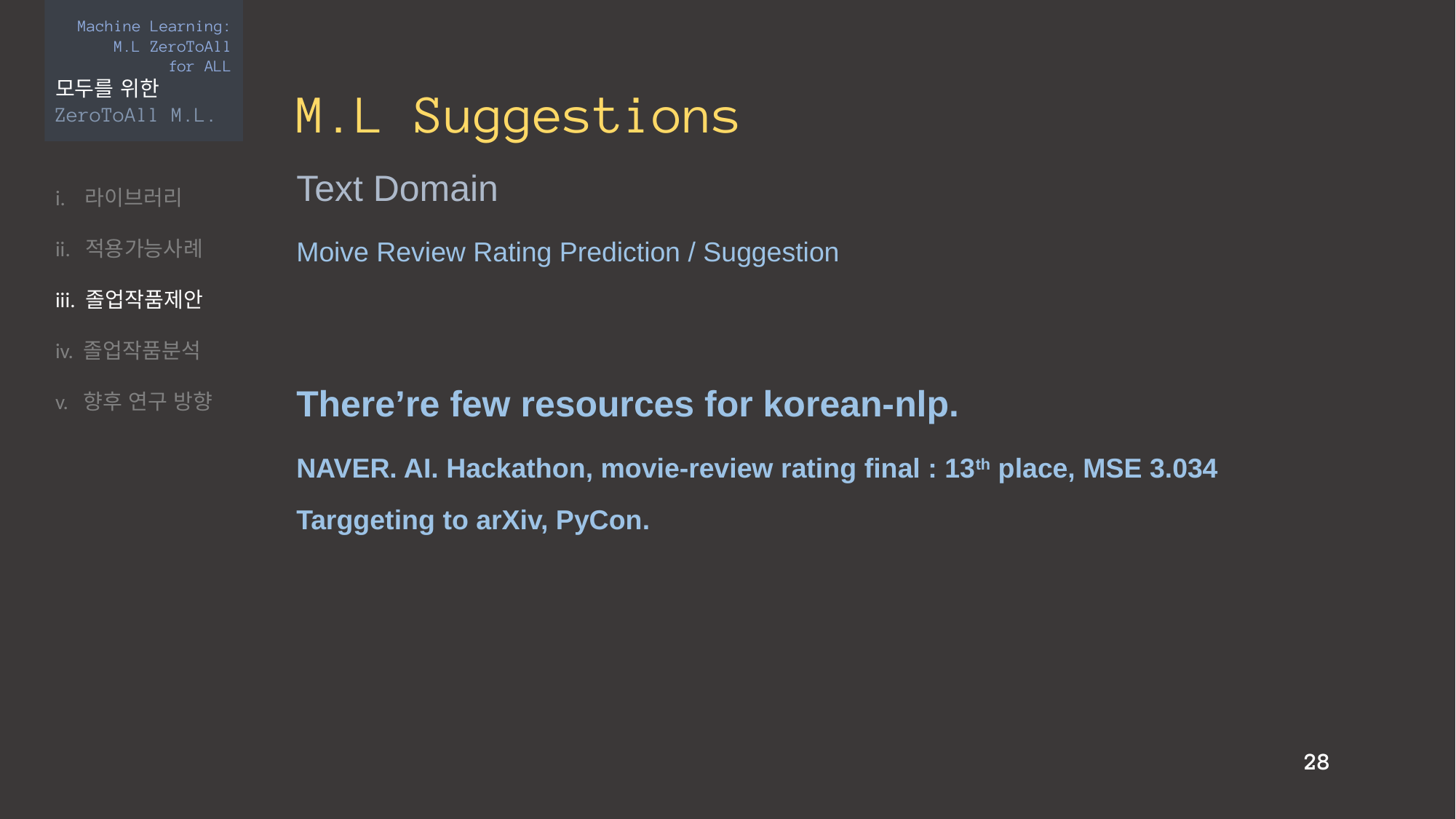

Machine Learning:
M.L ZeroToAll
for ALL
모두를 위한
ZeroToAll M.L.
M.L Suggestions
i.   라이브러리

ii.  적용가능사례

iii. 졸업작품제안

iv. 졸업작품분석

v.  향후 연구 방향
Text Domain
Moive Review Rating Prediction / Suggestion
There’re few resources for korean-nlp.
NAVER. AI. Hackathon, movie-review rating final : 13th place, MSE 3.034
Targgeting to arXiv, PyCon.
28